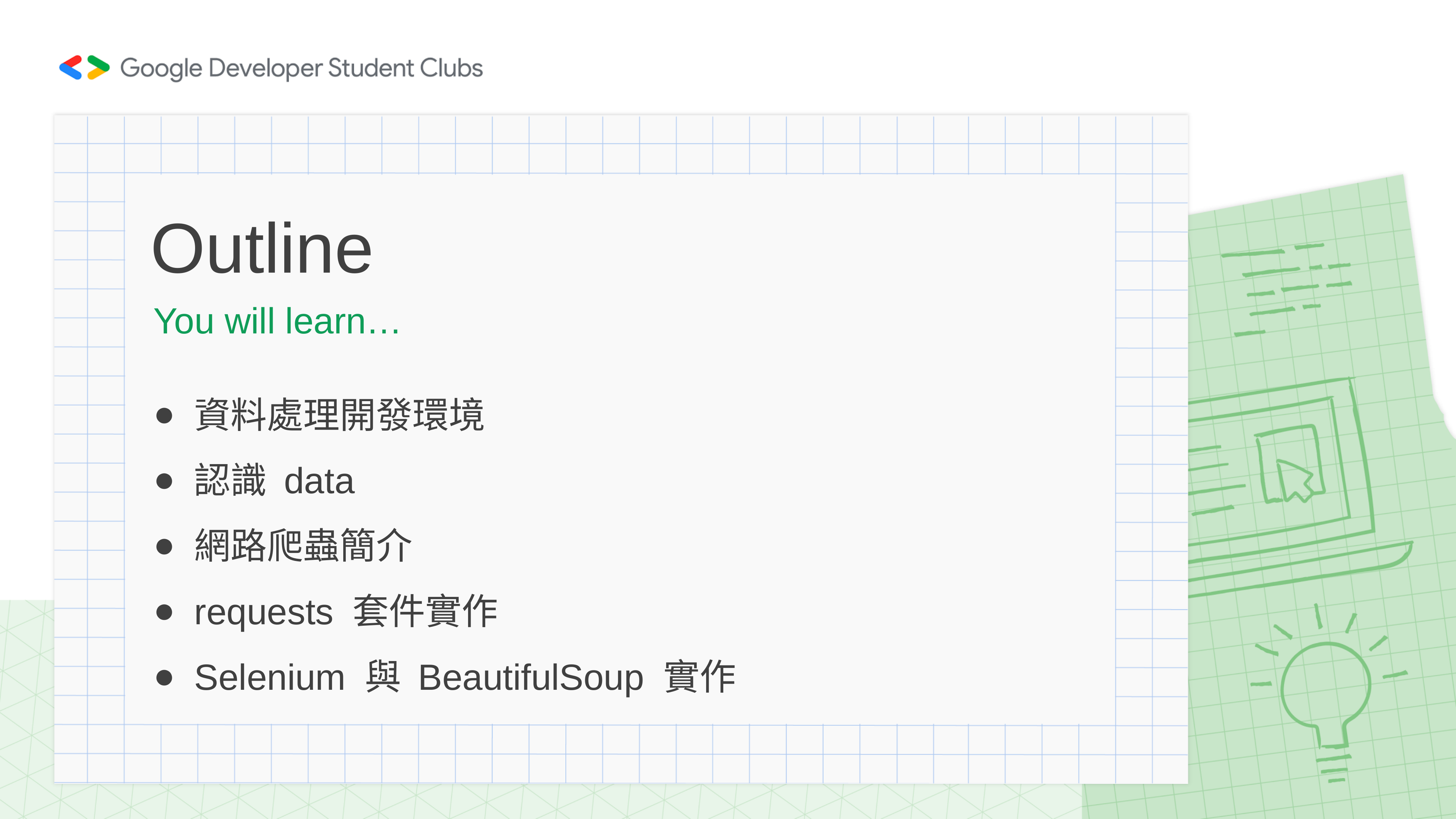

# Outline
You will learn…
資料處理開發環境
認識 data
網路爬蟲簡介
requests 套件實作
Selenium 與 BeautifulSoup 實作